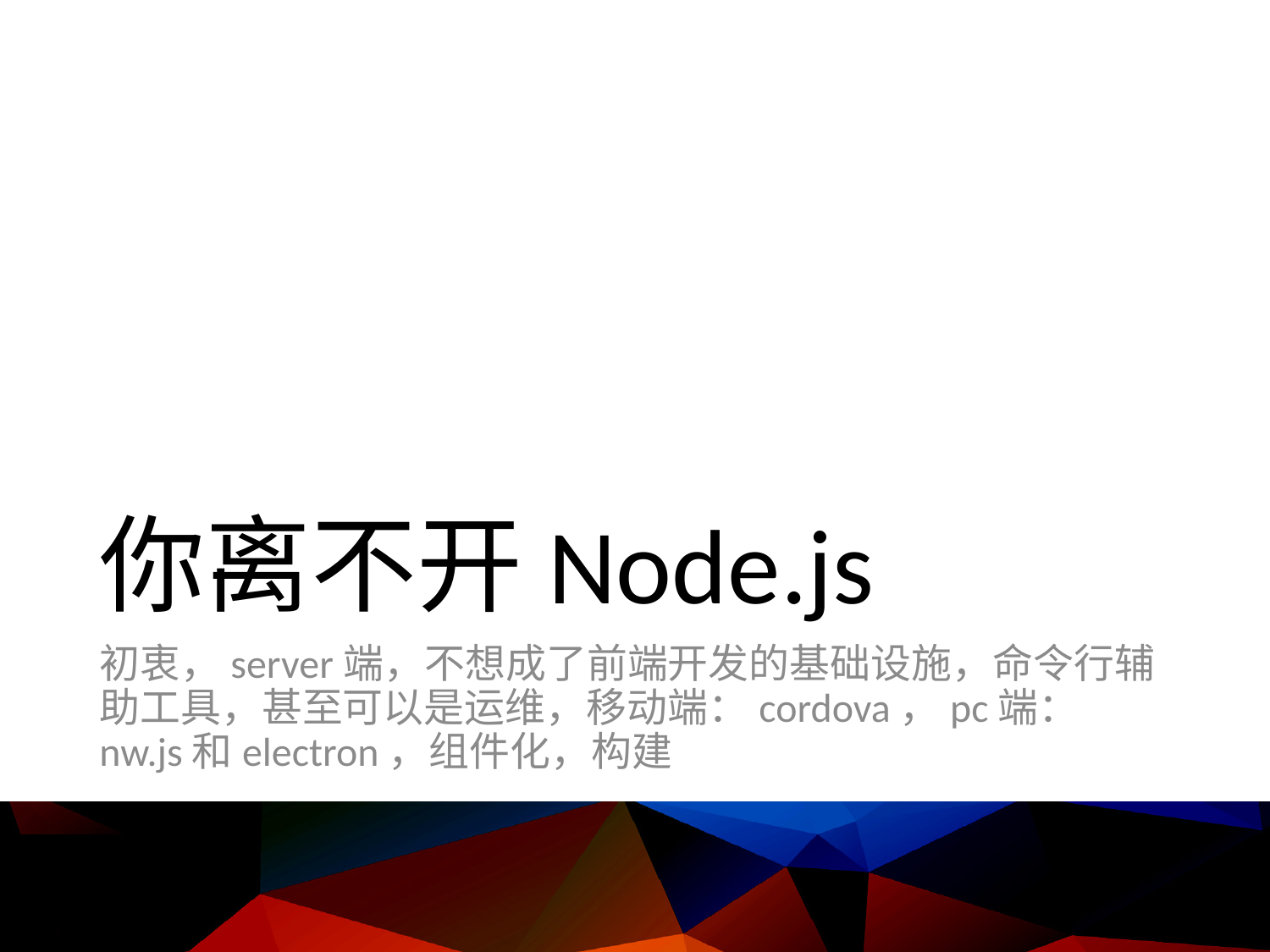

# 你离不开Node.js
初衷，server端，不想成了前端开发的基础设施，命令行辅助工具，甚至可以是运维，移动端：cordova，pc端：nw.js和electron，组件化，构建